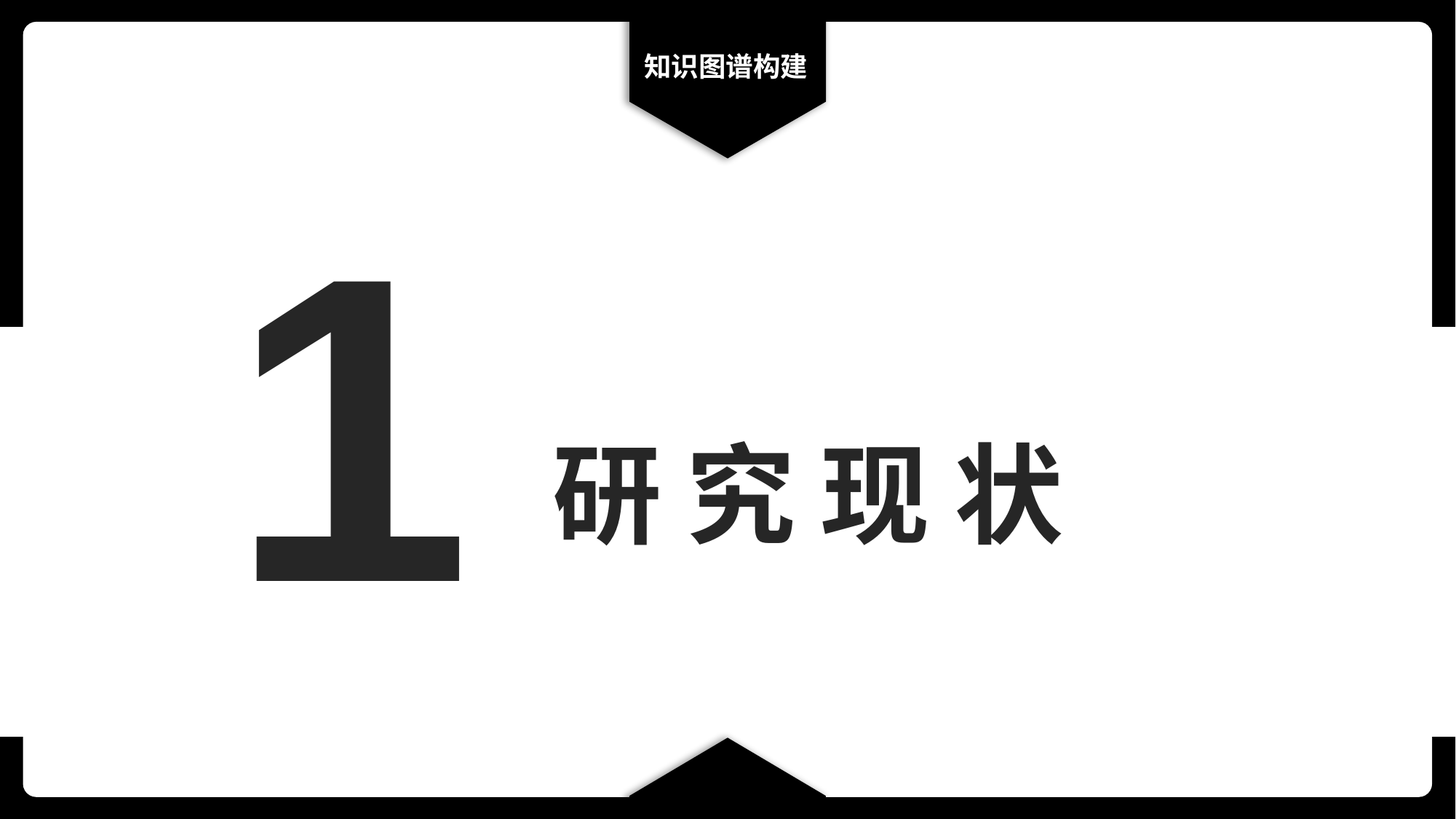

知识图谱构建
1
# 研 究 现 状